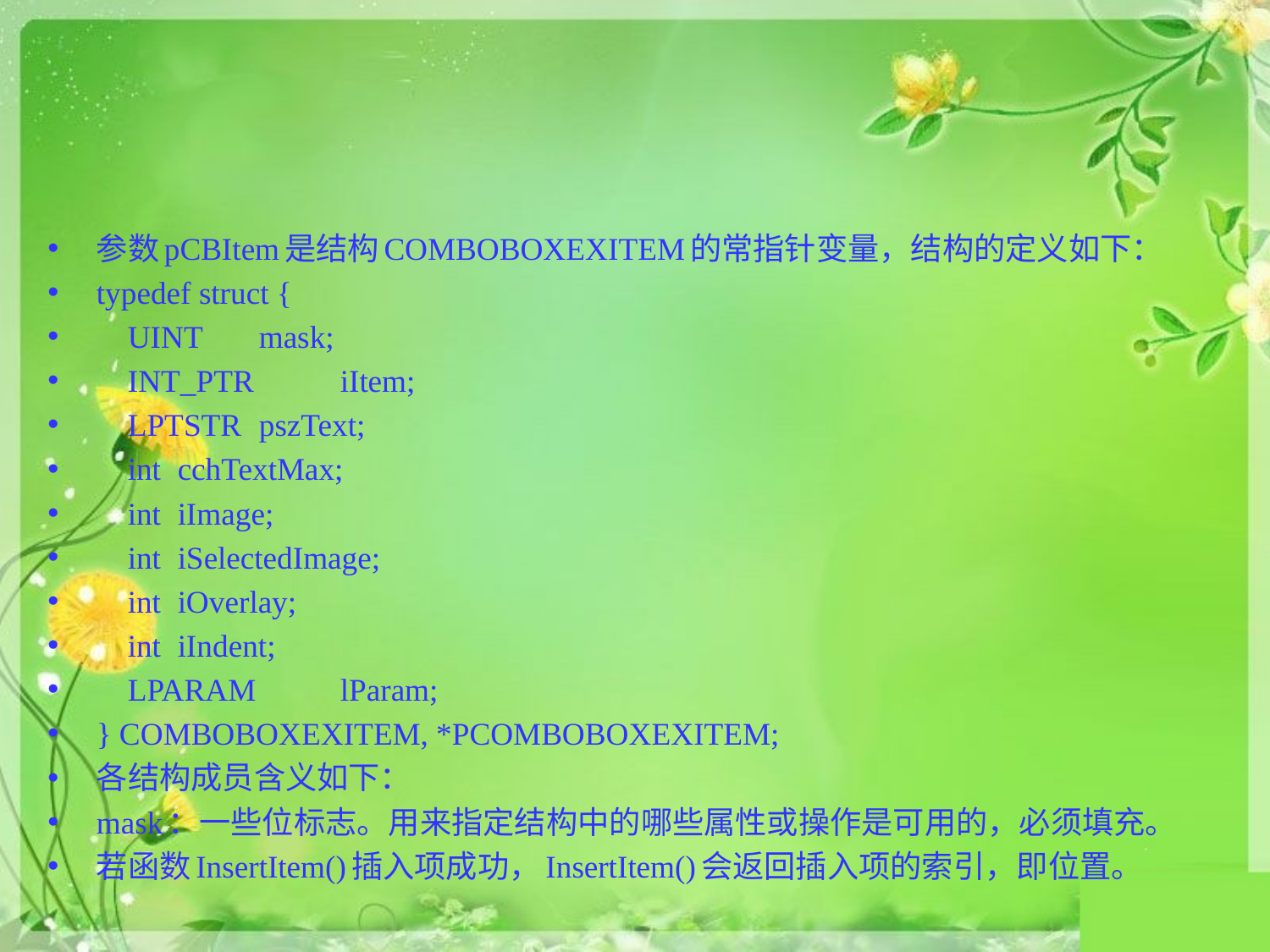

#
参数pCBItem是结构COMBOBOXEXITEM的常指针变量，结构的定义如下：
typedef struct {
    UINT 		mask;
    INT_PTR 		iItem;
    LPTSTR 		pszText;
    int 			cchTextMax;
    int 			iImage;
    int 			iSelectedImage;
    int 			iOverlay;
    int 			iIndent;
    LPARAM 		lParam;
} COMBOBOXEXITEM, *PCOMBOBOXEXITEM;
各结构成员含义如下：
mask：一些位标志。用来指定结构中的哪些属性或操作是可用的，必须填充。
若函数InsertItem()插入项成功，InsertItem()会返回插入项的索引，即位置。